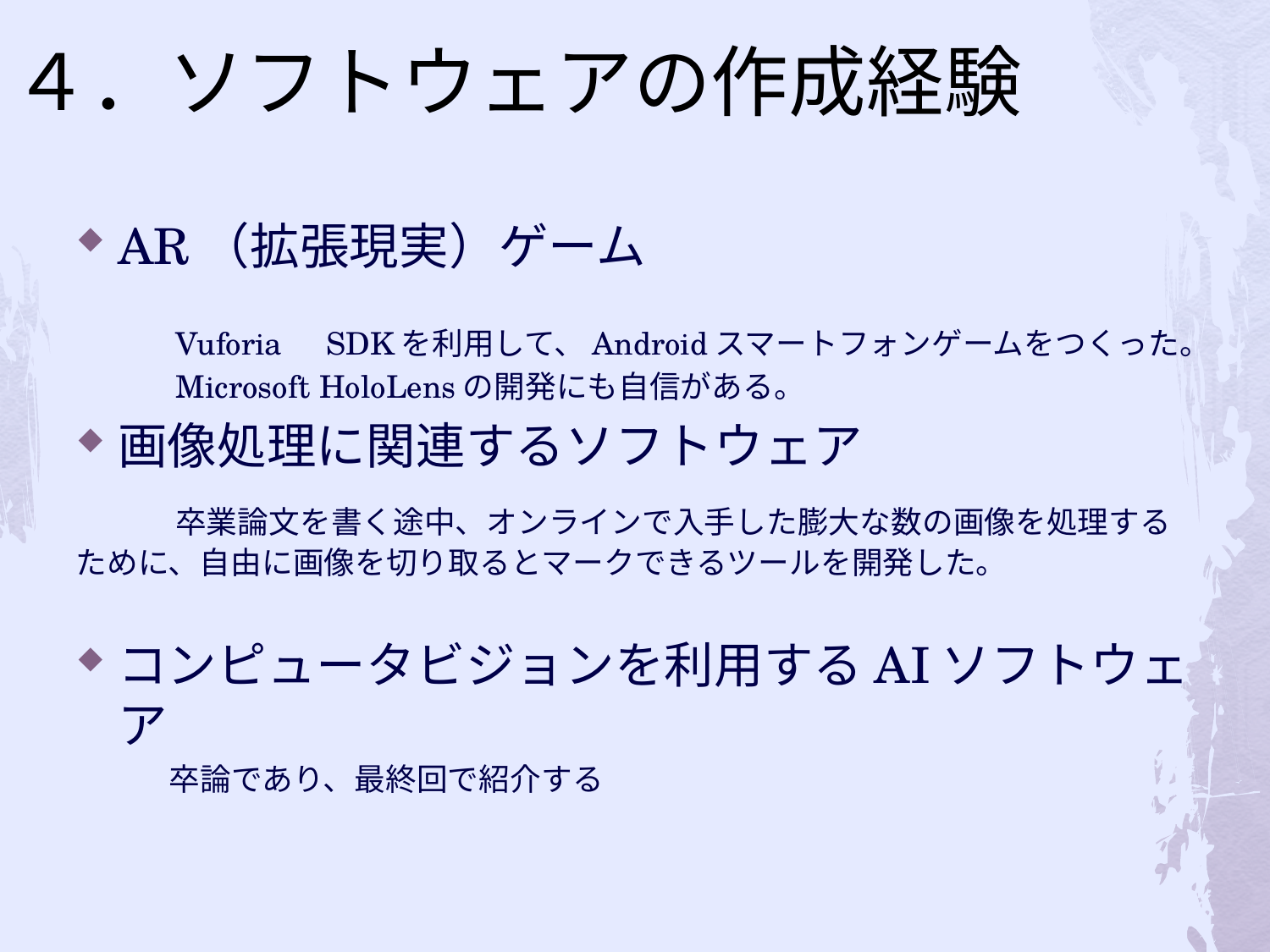

# ４．ソフトウェアの作成経験
AR（拡張現実）ゲーム

　　　Vuforia　SDKを利用して、Androidスマートフォンゲームをつくった。
　　　Microsoft HoloLensの開発にも自信がある。
画像処理に関連するソフトウェア
　　卒業論文を書く途中、オンラインで入手した膨大な数の画像を処理するために、自由に画像を切り取るとマークできるツールを開発した。

コンピュータビジョンを利用するAIソフトウェア
　　　卒論であり、最終回で紹介する